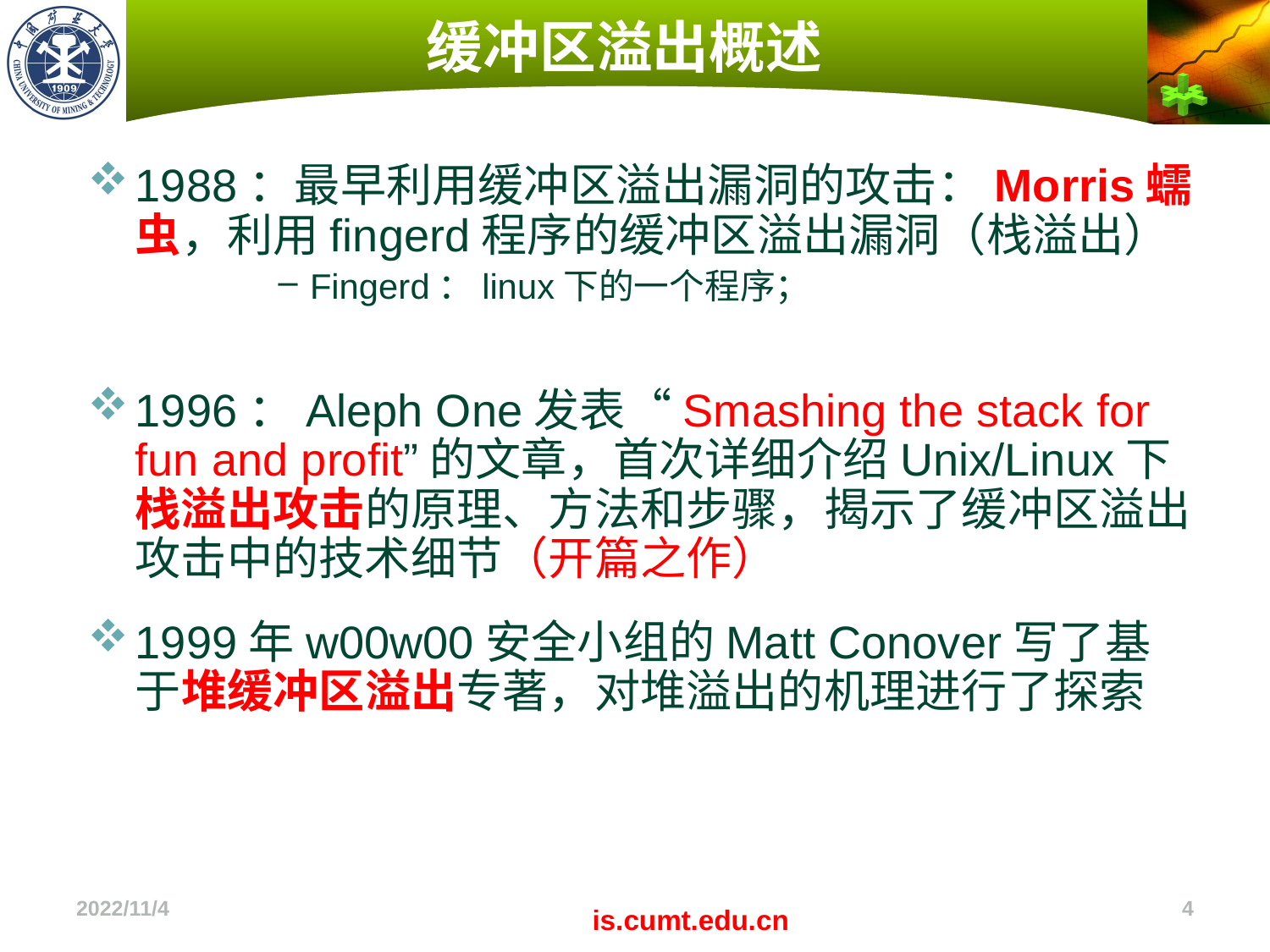

# 缓冲区溢出概述
1988：最早利用缓冲区溢出漏洞的攻击：Morris蠕虫，利用fingerd程序的缓冲区溢出漏洞（栈溢出）
Fingerd：linux下的一个程序；

1996：Aleph One发表“Smashing the stack for fun and profit”的文章，首次详细介绍Unix/Linux下栈溢出攻击的原理、方法和步骤，揭示了缓冲区溢出攻击中的技术细节（开篇之作）

1999年w00w00安全小组的Matt Conover写了基于堆缓冲区溢出专著，对堆溢出的机理进行了探索
2022/11/4
4
is.cumt.edu.cn